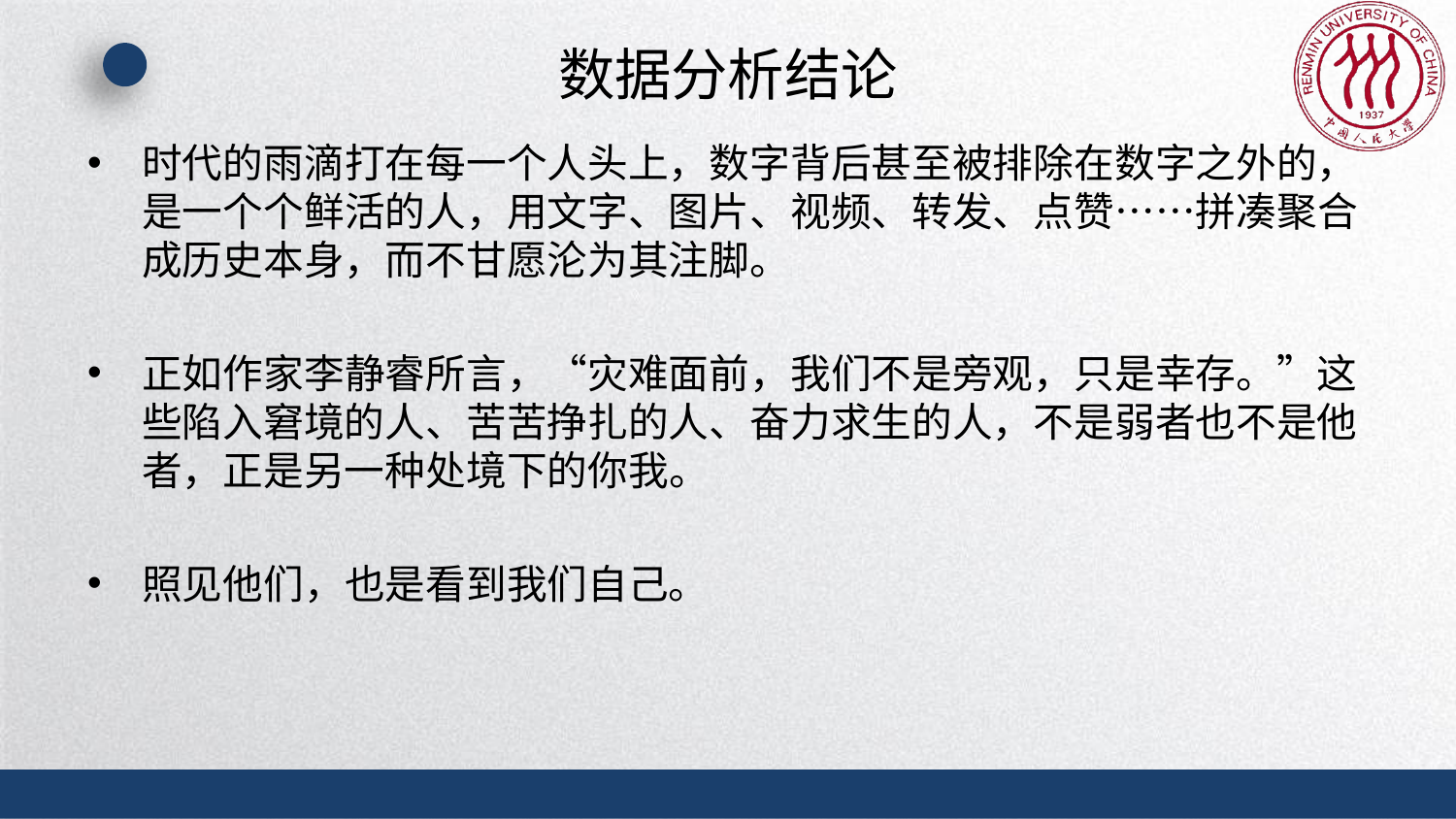

# 数据分析结论
时代的雨滴打在每一个人头上，数字背后甚至被排除在数字之外的，是一个个鲜活的人，用文字、图片、视频、转发、点赞……拼凑聚合成历史本身，而不甘愿沦为其注脚。

正如作家李静睿所言，“灾难面前，我们不是旁观，只是幸存。”这些陷入窘境的人、苦苦挣扎的人、奋力求生的人，不是弱者也不是他者，正是另一种处境下的你我。

照见他们，也是看到我们自己。